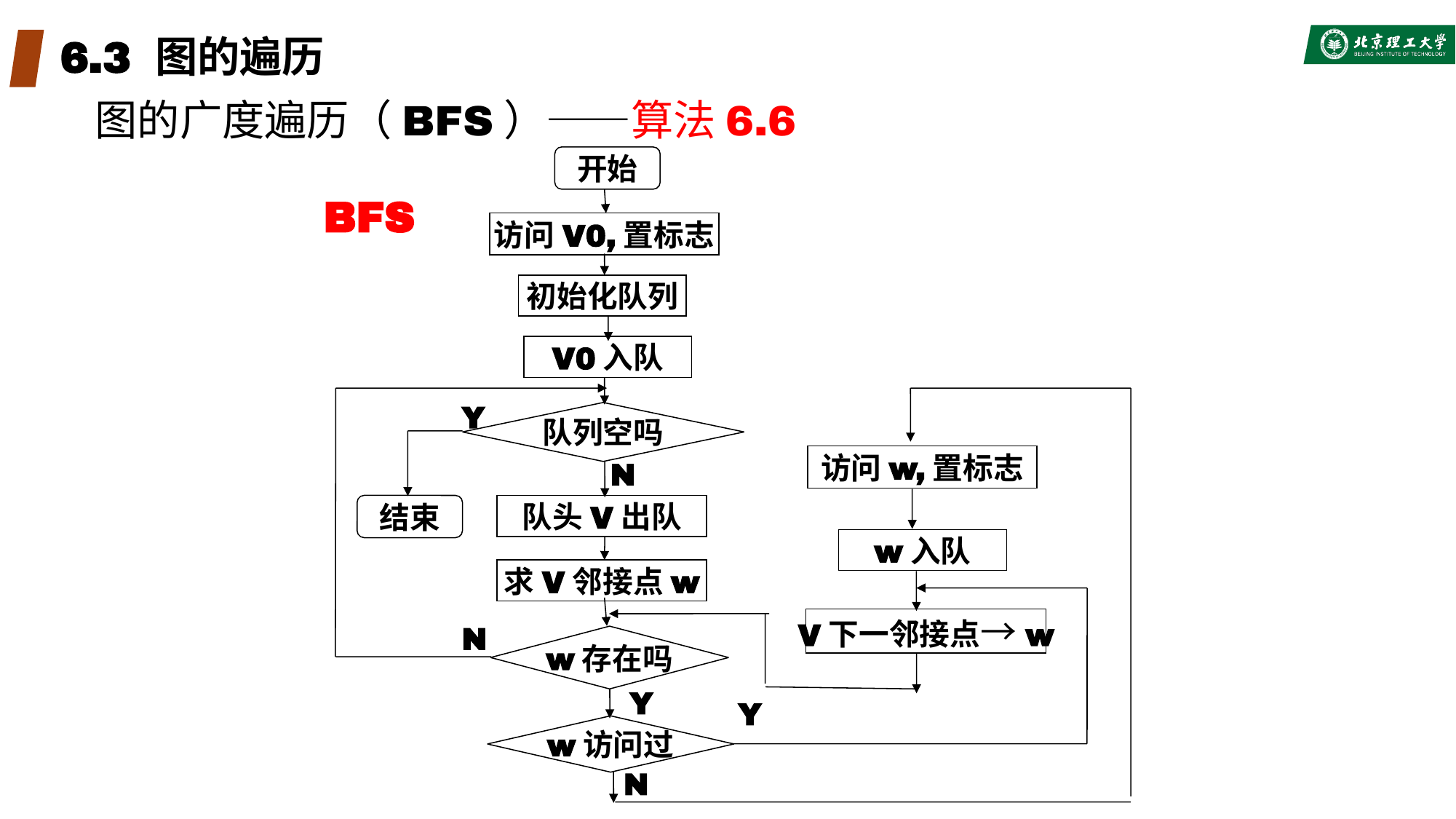

# 6.3 图的遍历
图的广度遍历（BFS）——算法6.6

开始
BFS

访问V0,置标志

初始化队列

V0入队

Y
队列空吗

访问w,置标志
N

结束
队头V出队
w入队

求V邻接点w

V下一邻接点→w
N

w存在吗

Y

Y

w访问过

N